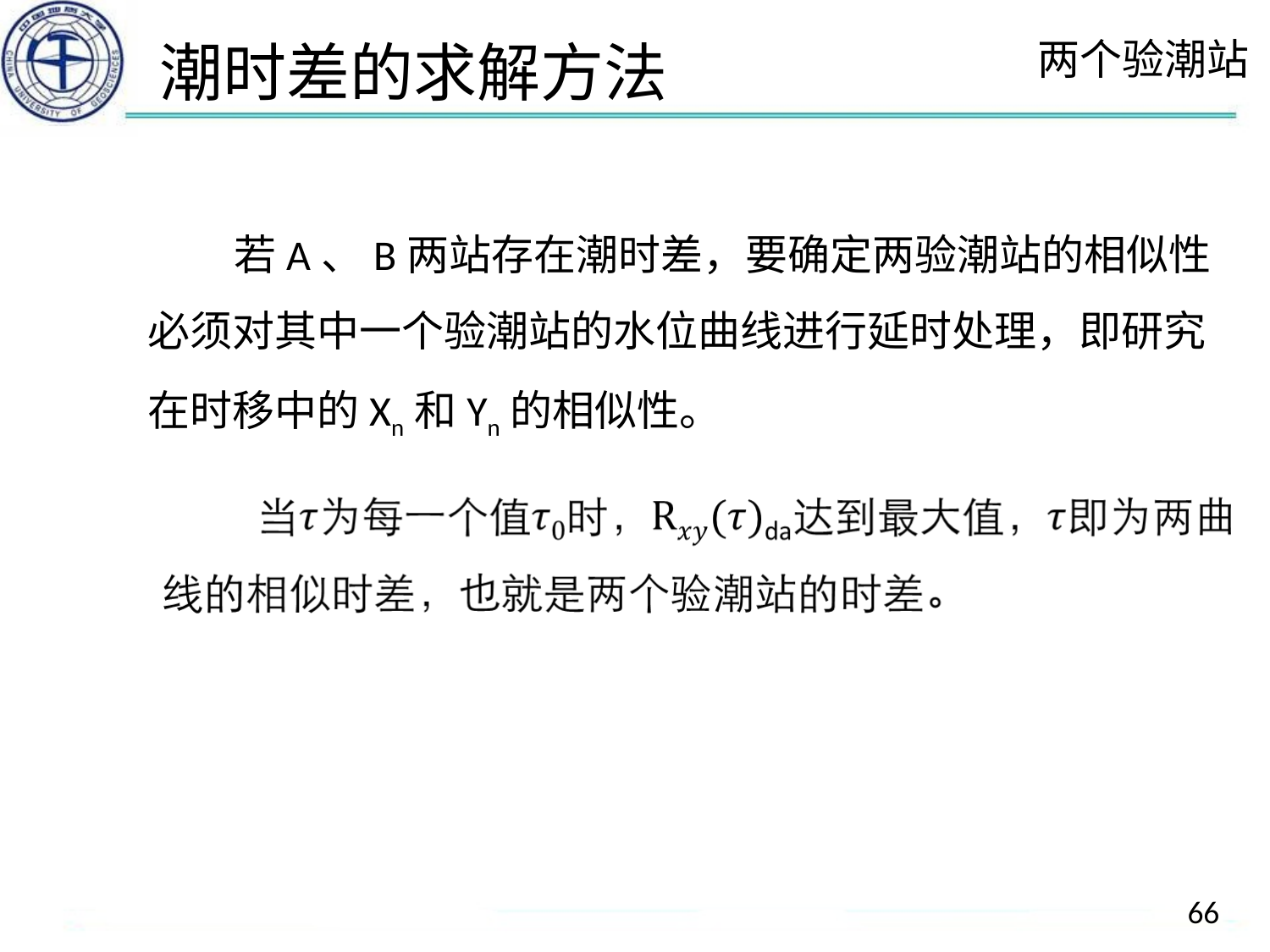

两个验潮站
潮时差的求解方法
        若A、B两站存在潮时差，要确定两验潮站的相似性必须对其中一个验潮站的水位曲线进行延时处理，即研究在时移中的Xn和Yn的相似性。

66